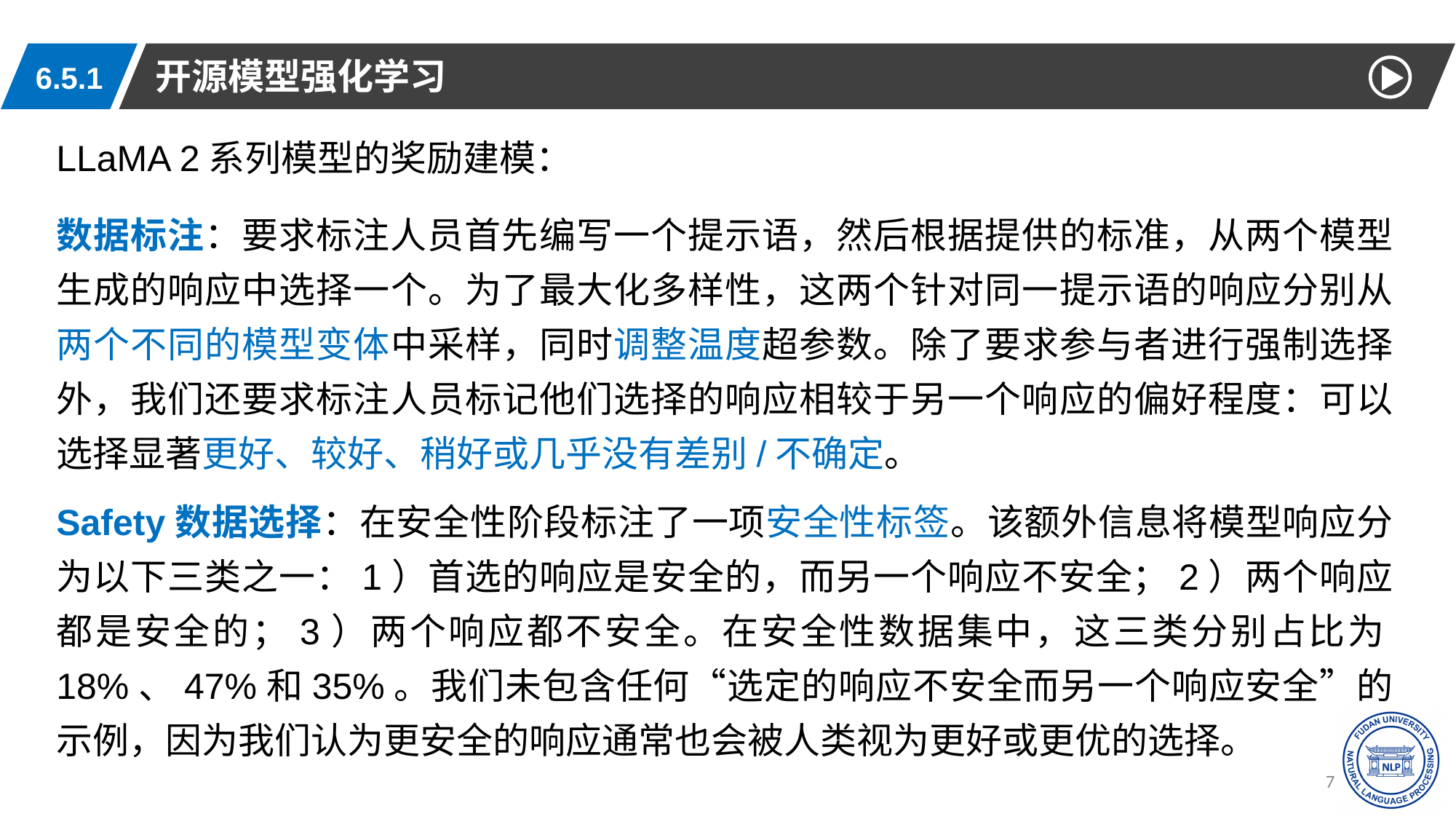

开源模型强化学习
6.5.1

LLaMA 2系列模型的奖励建模：
数据标注：要求标注人员首先编写一个提示语，然后根据提供的标准，从两个模型生成的响应中选择一个。为了最大化多样性，这两个针对同一提示语的响应分别从两个不同的模型变体中采样，同时调整温度超参数。除了要求参与者进行强制选择外，我们还要求标注人员标记他们选择的响应相较于另一个响应的偏好程度：可以选择显著更好、较好、稍好或几乎没有差别/不确定。
Safety数据选择：在安全性阶段标注了一项安全性标签。该额外信息将模型响应分为以下三类之一：1）首选的响应是安全的，而另一个响应不安全；2）两个响应都是安全的；3）两个响应都不安全。在安全性数据集中，这三类分别占比为18%、47%和35%。我们未包含任何“选定的响应不安全而另一个响应安全”的示例，因为我们认为更安全的响应通常也会被人类视为更好或更优的选择。
79